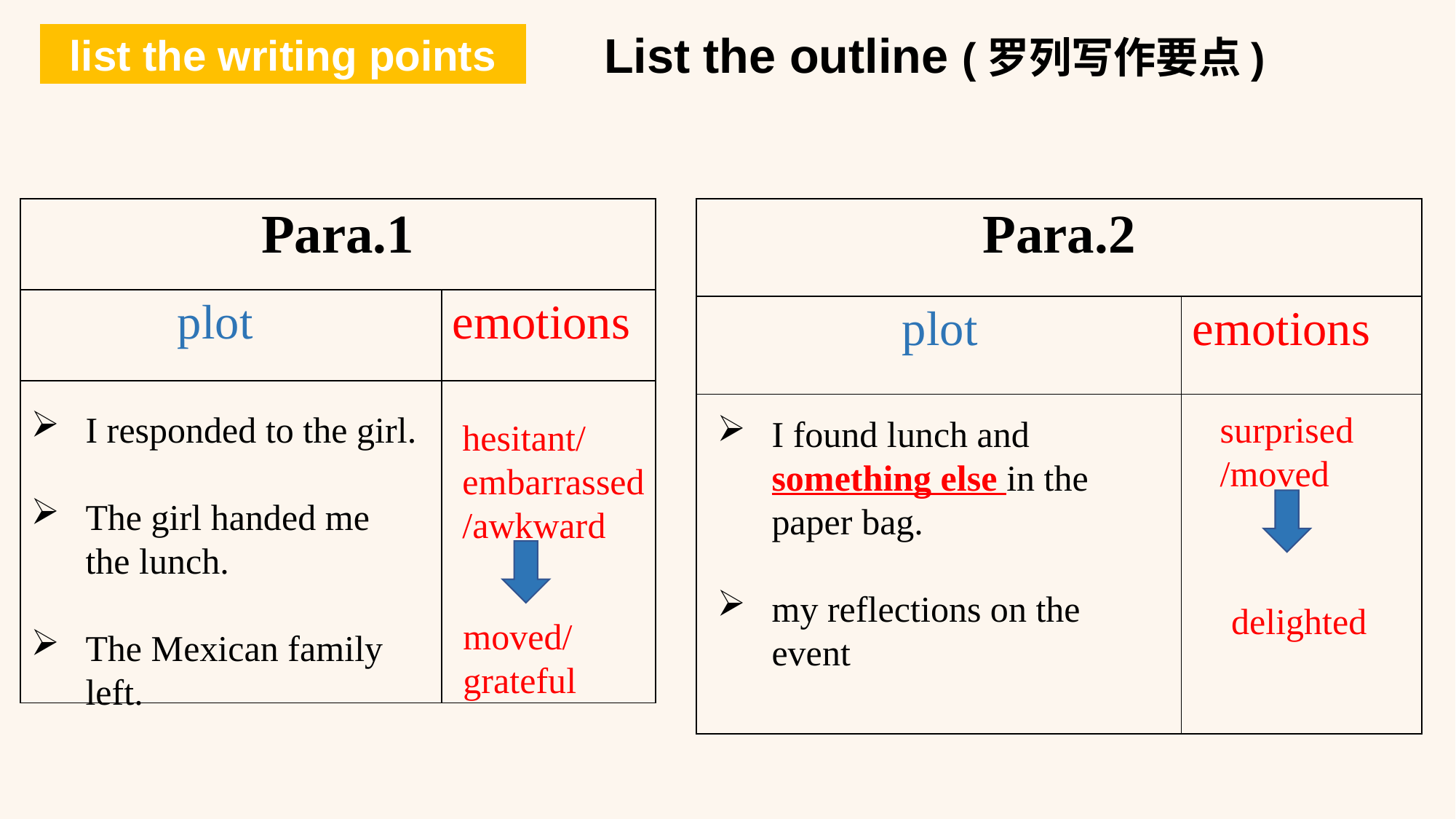

List the outline (罗列写作要点)
list the writing points
| Para.1 |  |
| --- | --- |
| plot | emotions |
|  |  |
| Para.2 |  |
| --- | --- |
| plot | emotions |
|  |  |
I responded to the girl.

The girl handed me the lunch.

The Mexican family left.
surprised
/moved
I found lunch and something else in the paper bag.

my reflections on the event
hesitant/
embarrassed/awkward

delighted
moved/
grateful